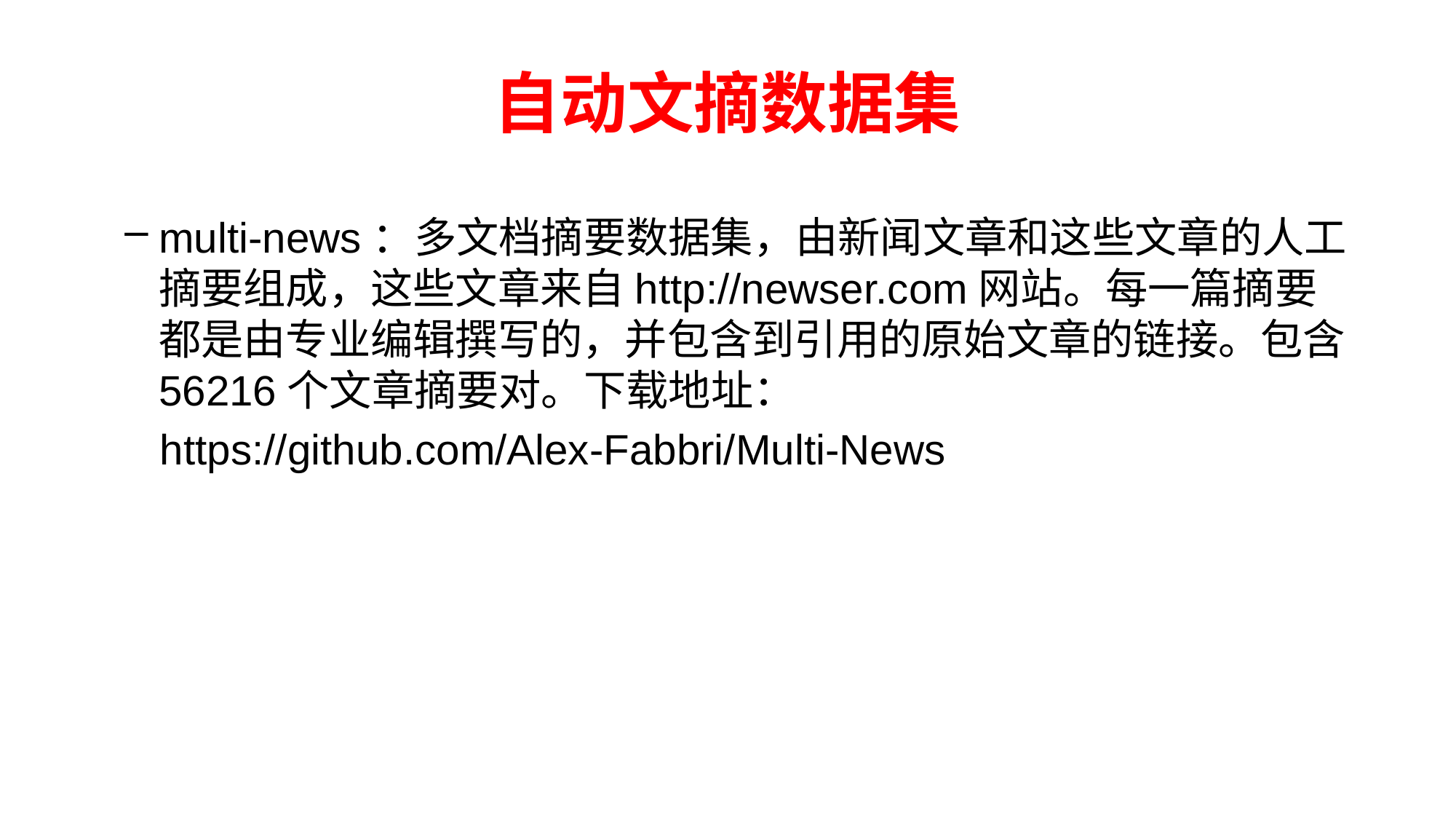

# 自动文摘数据集
multi-news：多文档摘要数据集，由新闻文章和这些文章的人工摘要组成，这些文章来自http://newser.com网站。每一篇摘要都是由专业编辑撰写的，并包含到引用的原始文章的链接。包含56216个文章摘要对。下载地址：
   https://github.com/Alex-Fabbri/Multi-News

57